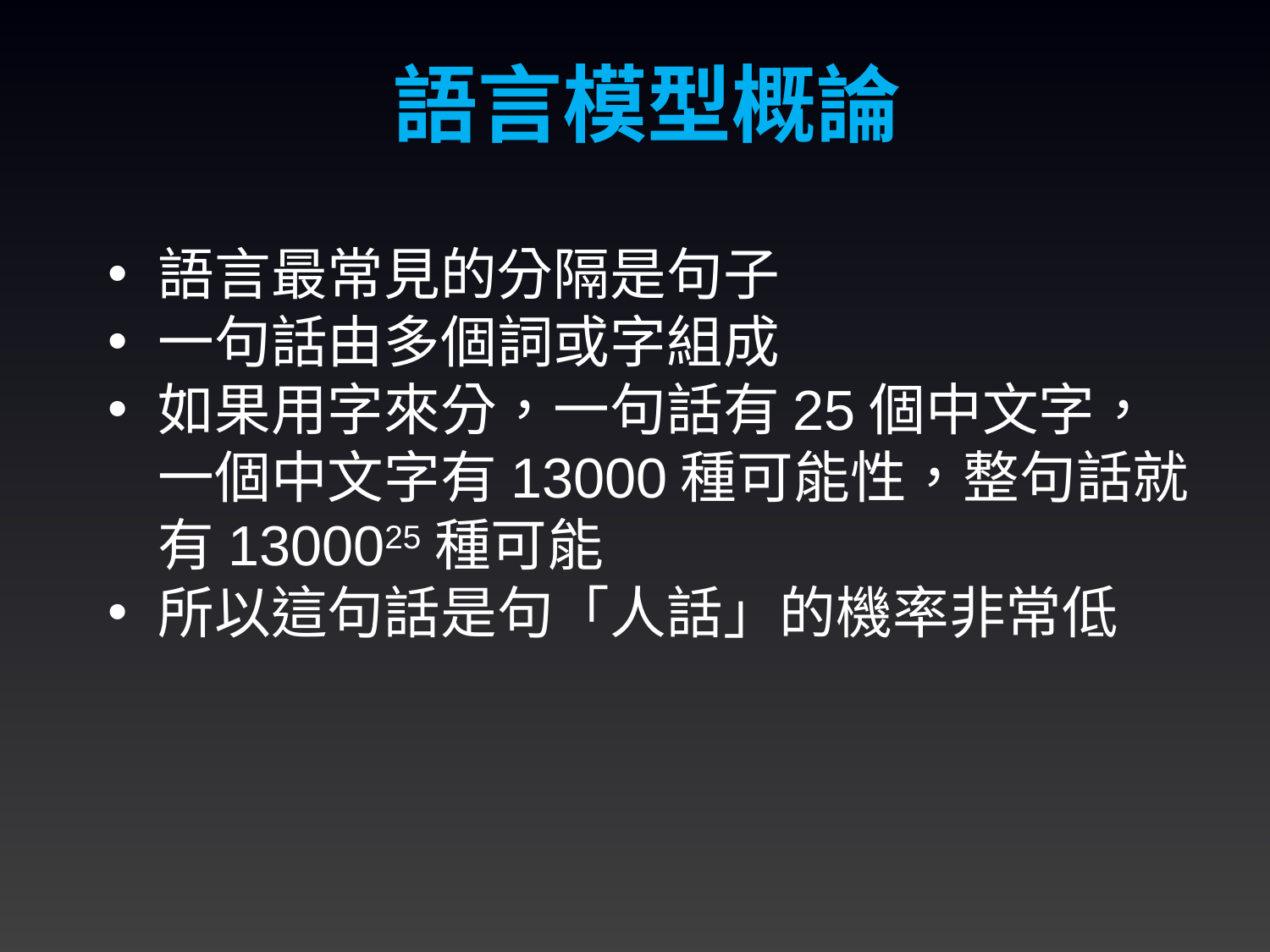

語言模型概論
語言最常見的分隔是句子
一句話由多個詞或字組成
如果用字來分，一句話有25個中文字，一個中文字有13000種可能性，整句話就有1300025種可能
所以這句話是句「人話」的機率非常低